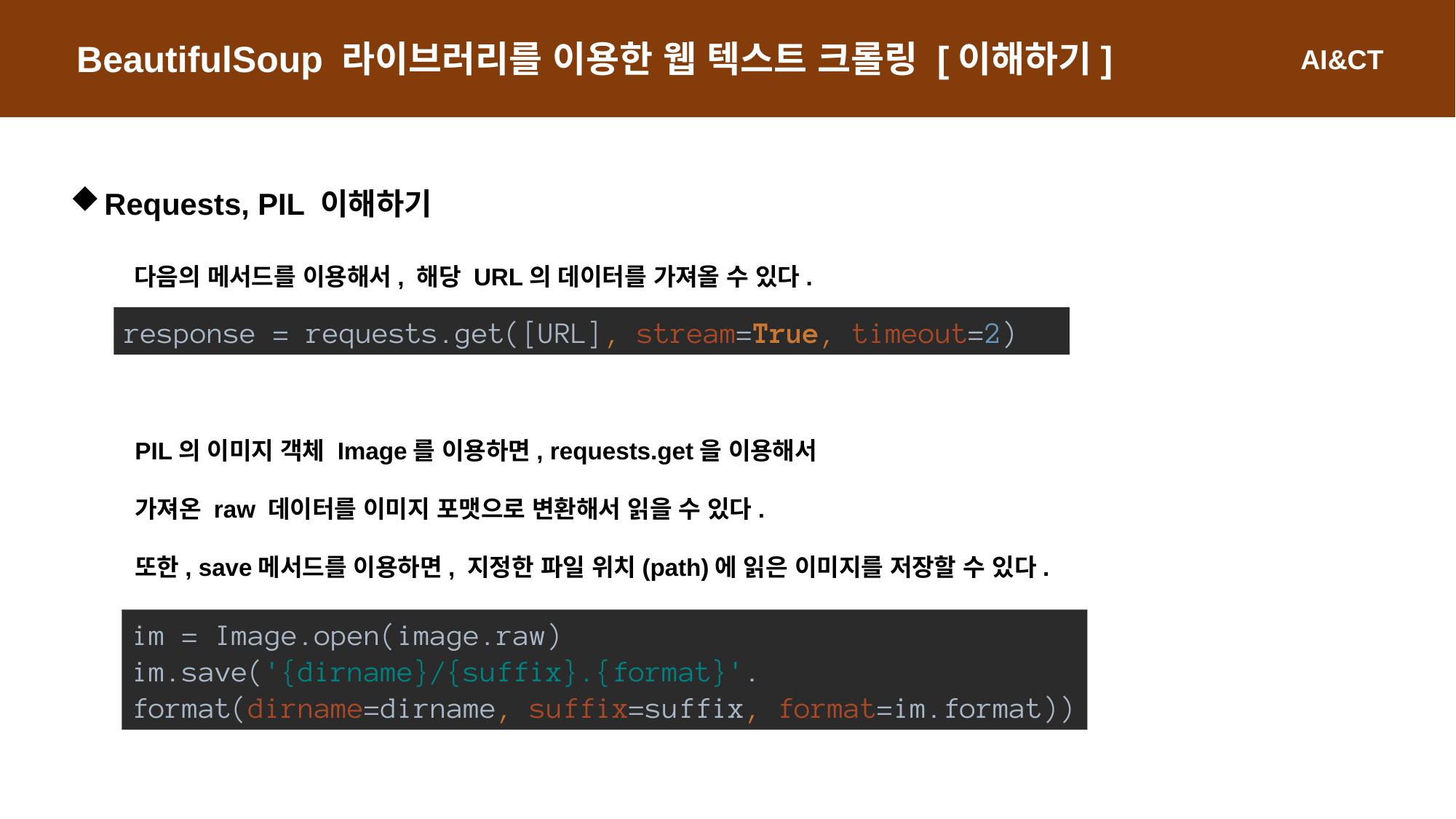

BeautifulSoup 라이브러리를 이용한 웹 텍스트 크롤링 [이해하기]
Requests, PIL 이해하기
다음의 메서드를 이용해서, 해당 URL의 데이터를 가져올 수 있다.
response = requests.get([URL], stream=True, timeout=2)
PIL의 이미지 객체 Image를 이용하면, requests.get을 이용해서
가져온 raw 데이터를 이미지 포맷으로 변환해서 읽을 수 있다.
또한, save메서드를 이용하면, 지정한 파일 위치(path)에 읽은 이미지를 저장할 수 있다.
im = Image.open(image.raw)
im.save('{dirname}/{suffix}.{format}'.
format(dirname=dirname, suffix=suffix, format=im.format))